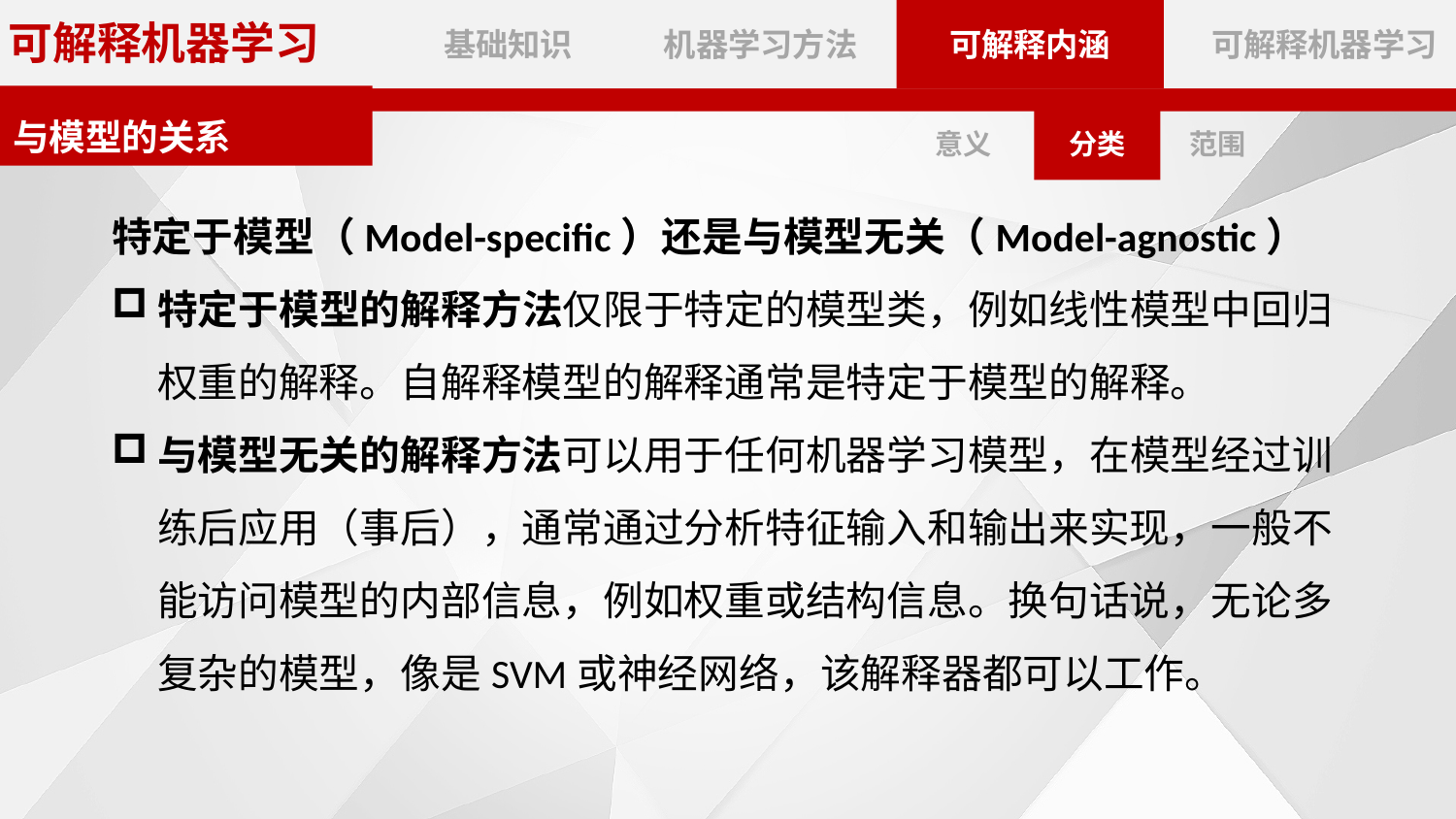

与模型的关系
特定于模型（Model-specific）还是与模型无关（Model-agnostic）
特定于模型的解释方法仅限于特定的模型类，例如线性模型中回归权重的解释。自解释模型的解释通常是特定于模型的解释。
与模型无关的解释方法可以用于任何机器学习模型，在模型经过训练后应用（事后），通常通过分析特征输入和输出来实现，一般不能访问模型的内部信息，例如权重或结构信息。换句话说，⽆论多复杂的模型，像是SVM或神经⽹络，该解释器都可以⼯作。